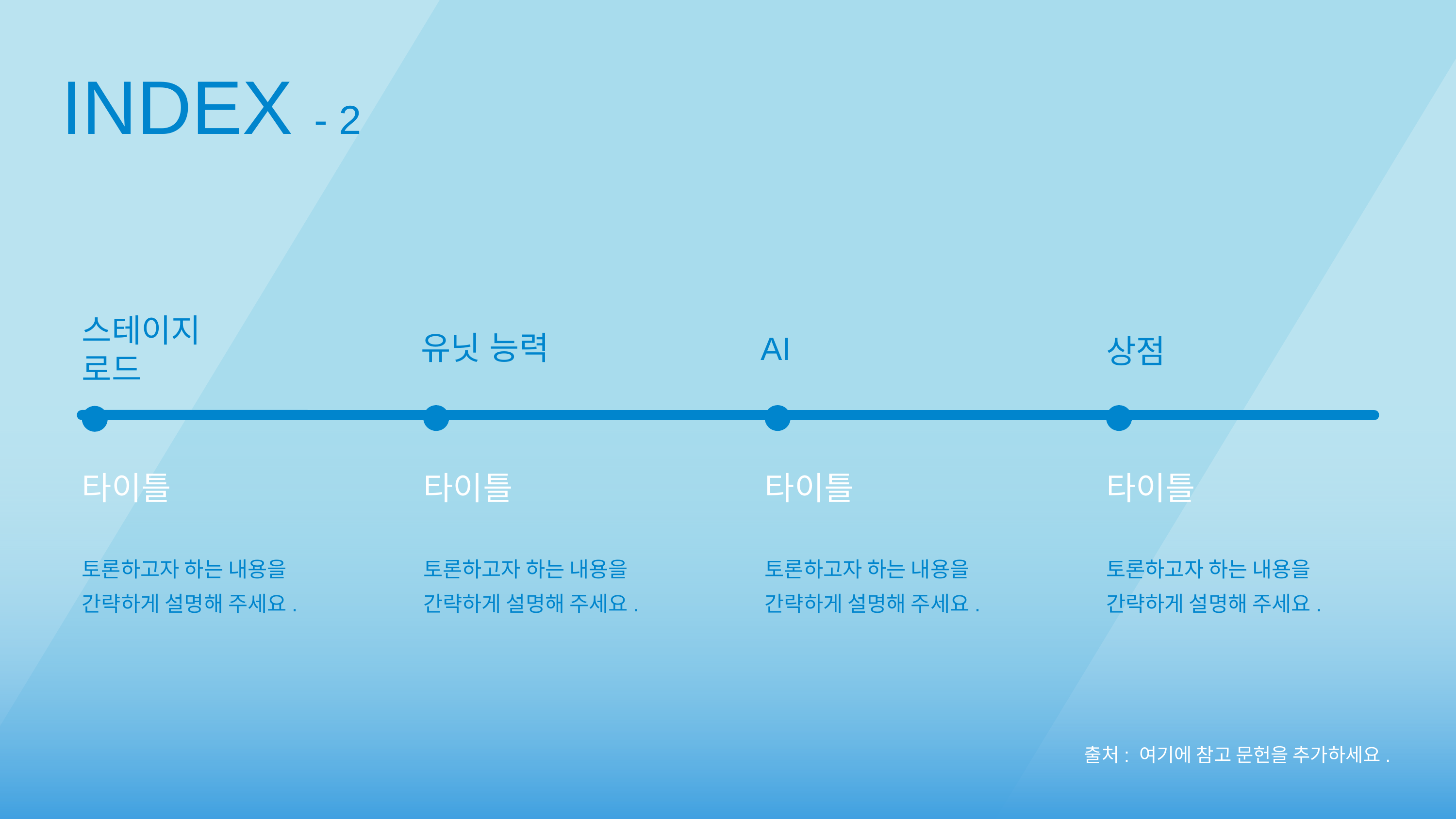

INDEX - 2
스테이지 로드
유닛 능력
AI
상점

타이틀
타이틀
타이틀
타이틀
토론하고자 하는 내용을
간략하게 설명해 주세요.
토론하고자 하는 내용을
간략하게 설명해 주세요.
토론하고자 하는 내용을
간략하게 설명해 주세요.
토론하고자 하는 내용을
간략하게 설명해 주세요.
출처: 여기에 참고 문헌을 추가하세요.